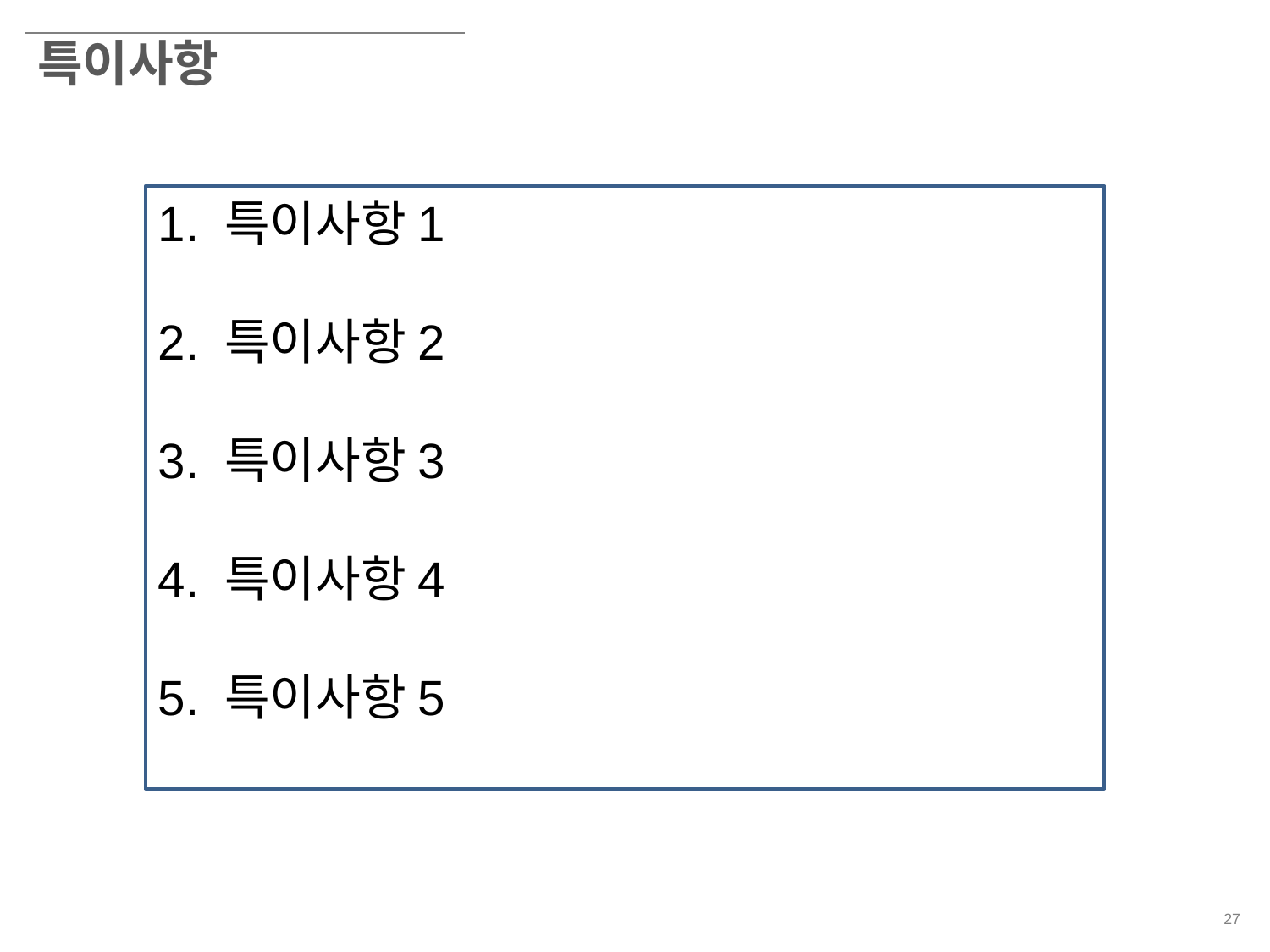

특이사항
1. 특이사항1

2. 특이사항2

3. 특이사항3

4. 특이사항4

5. 특이사항5